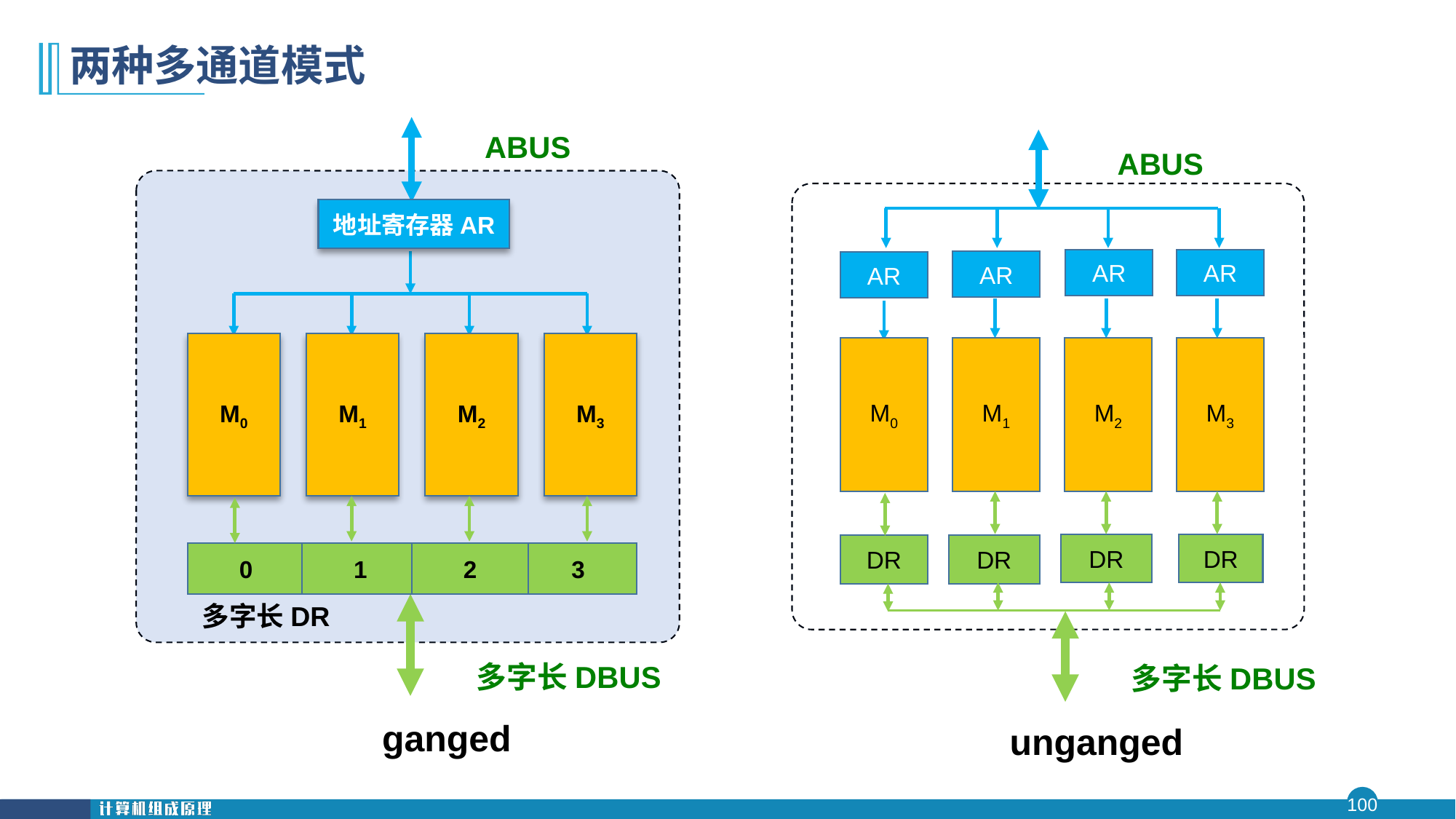

# 两种多通道模式
ABUS

地址寄存器AR
M0
M1
M2
M3
0
1
2
3
多字长DR
多字长DBUS
ABUS

AR
AR
AR
AR
M0
M1
M2
M3
DR
DR
DR
DR
多字长DBUS
ganged
unganged